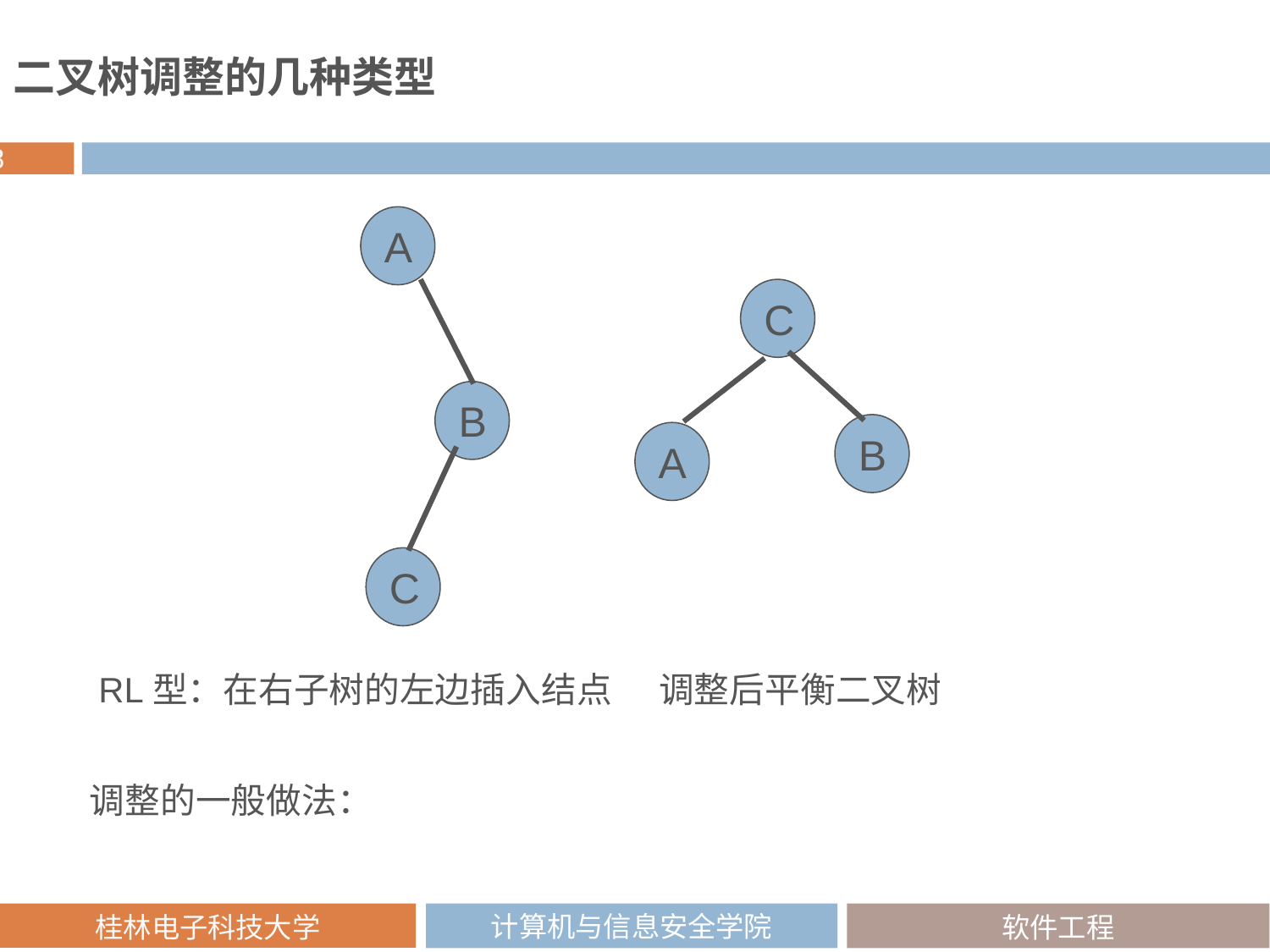

二叉树调整的几种类型
A
C
B
B
A
C
RL型：在右子树的左边插入结点      调整后平衡二叉树
调整的一般做法：